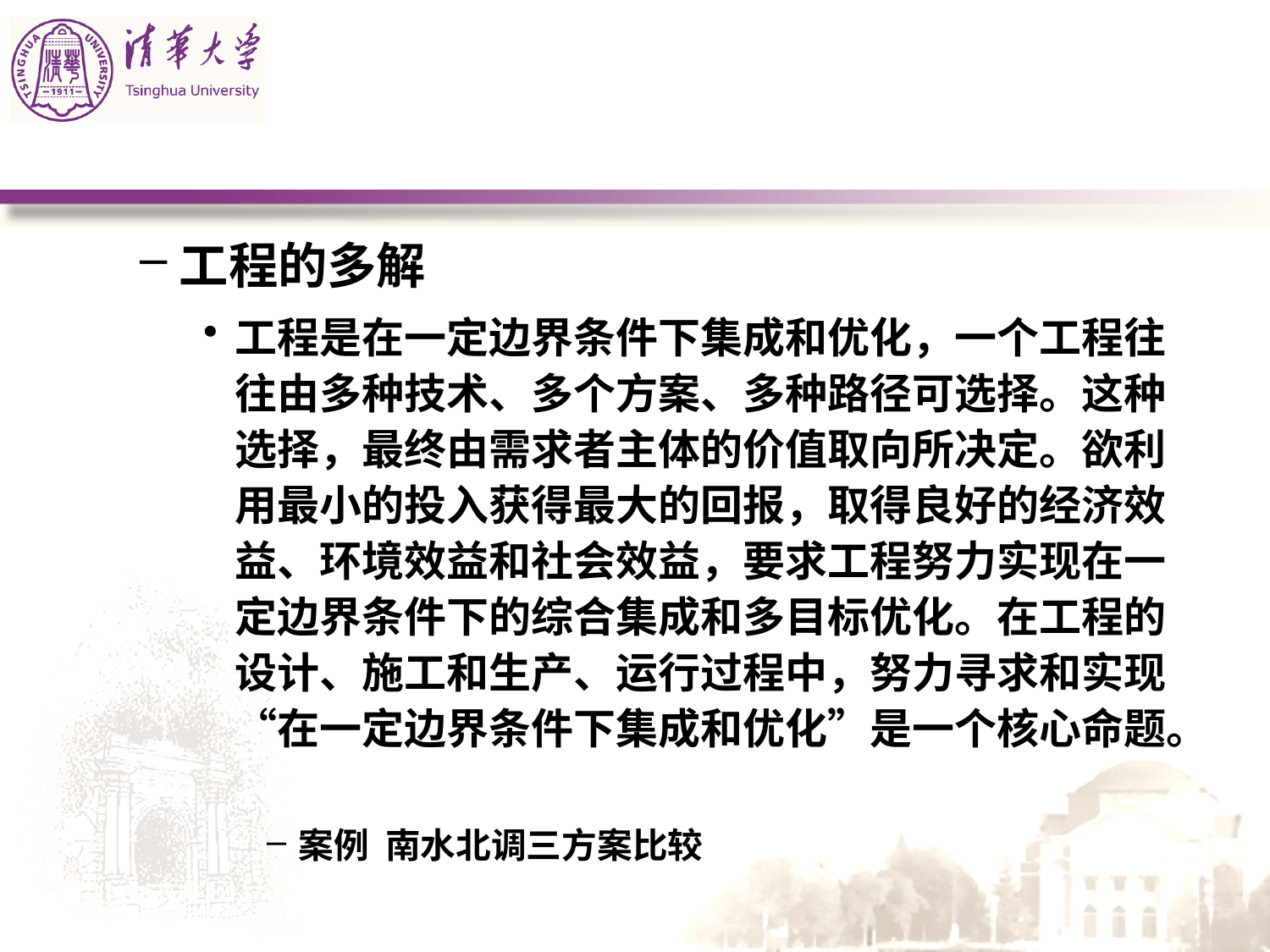

#
工程的多解
工程是在一定边界条件下集成和优化，一个工程往往由多种技术、多个方案、多种路径可选择。这种选择，最终由需求者主体的价值取向所决定。欲利用最小的投入获得最大的回报，取得良好的经济效益、环境效益和社会效益，要求工程努力实现在一定边界条件下的综合集成和多目标优化。在工程的设计、施工和生产、运行过程中，努力寻求和实现“在一定边界条件下集成和优化”是一个核心命题。
案例  南水北调三方案比较